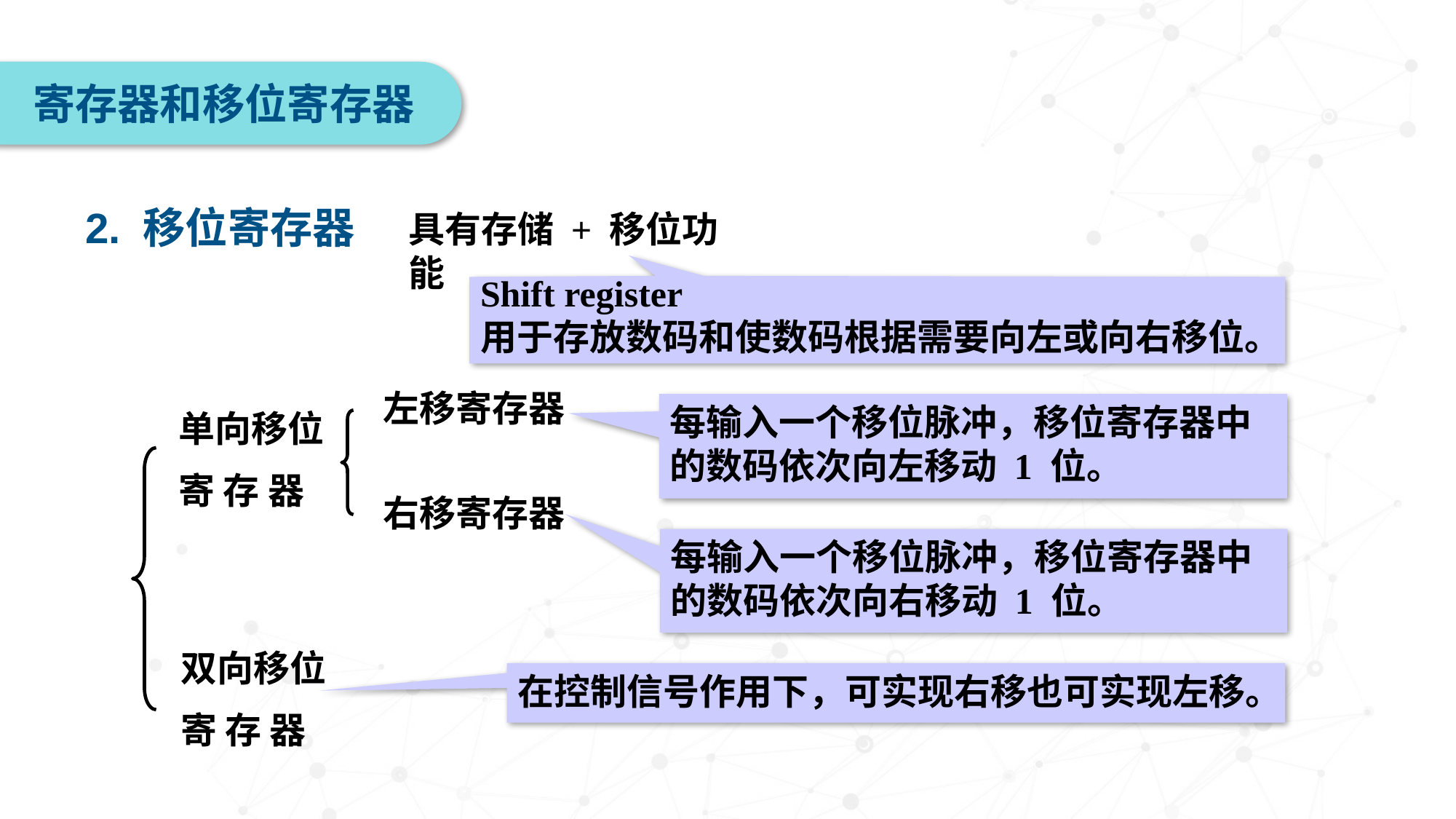

寄存器和移位寄存器
2. 移位寄存器
具有存储 + 移位功能
Shift register
用于存放数码和使数码根据需要向左或向右移位。
  左移寄存器
每输入一个移位脉冲，移位寄存器中的数码依次向左移动 1 位。
单向移位
寄 存 器

  右移寄存器
每输入一个移位脉冲，移位寄存器中的数码依次向右移动 1 位。
双向移位
寄 存 器
在控制信号作用下，可实现右移也可实现左移。
76